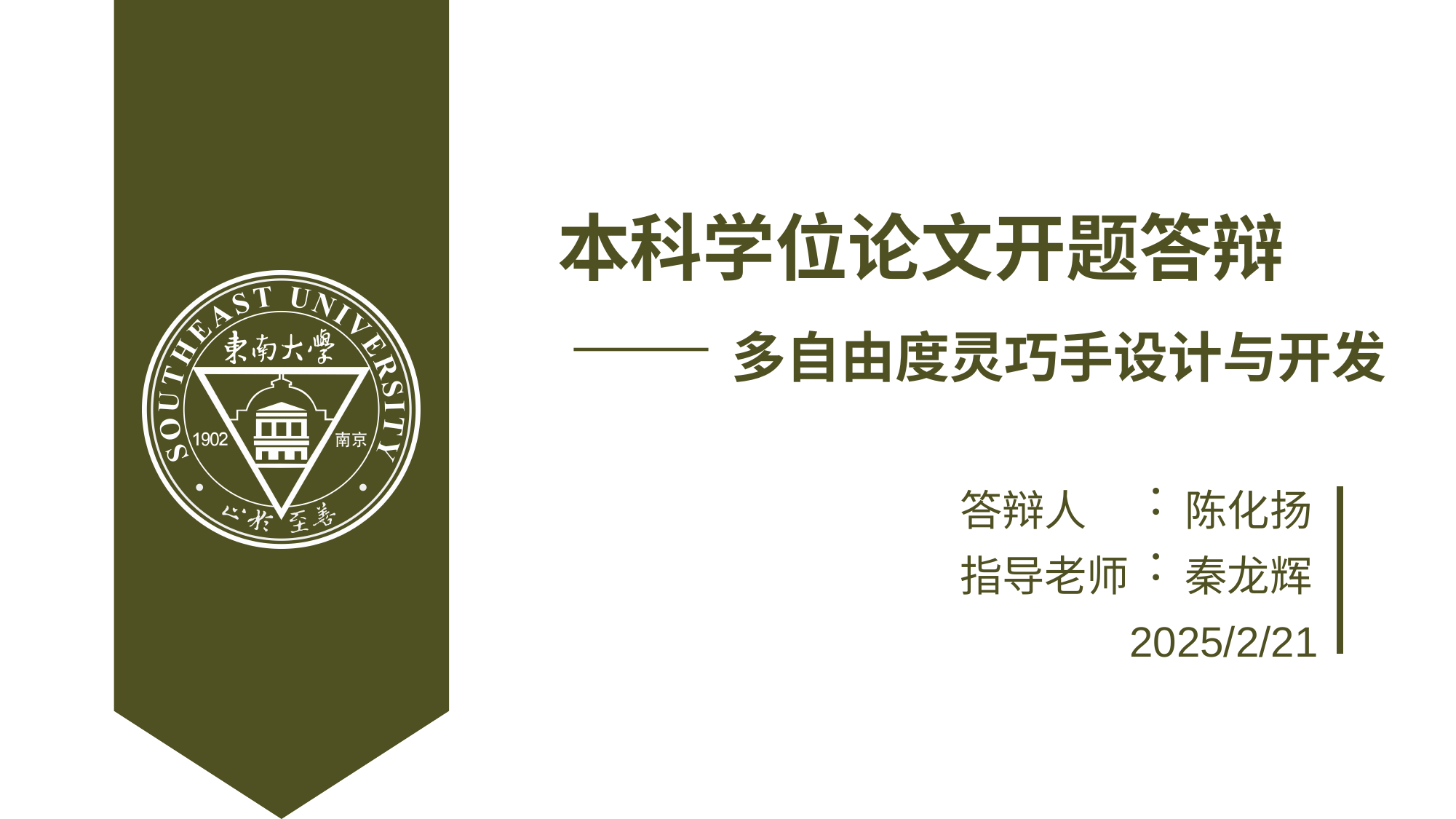

本科学位论文开题答辩
——多自由度灵巧手设计与开发
答辩人
陈化扬
：
指导老师
秦龙辉
：
2025/2/21